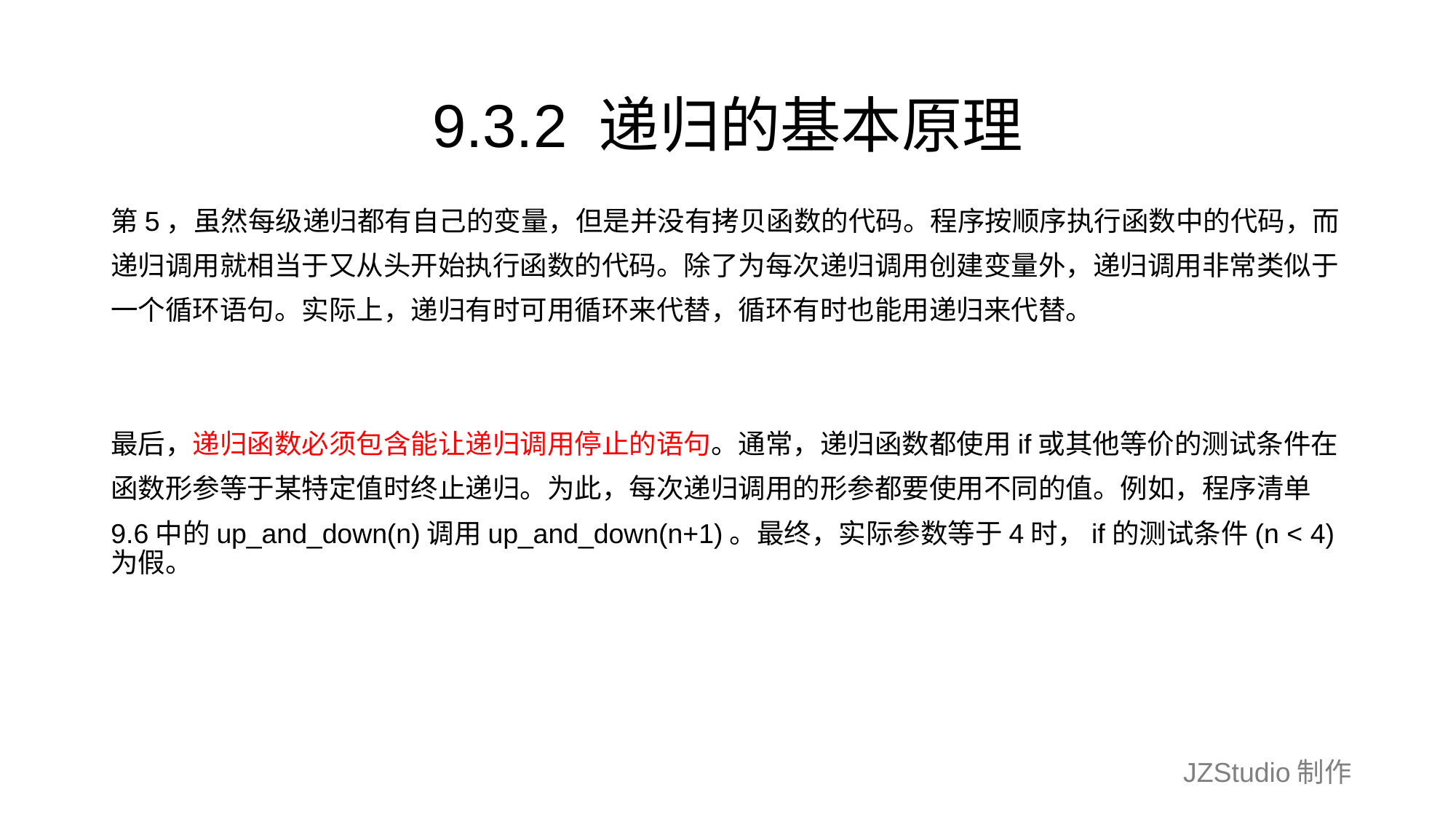

# 9.3.2 递归的基本原理
第5，虽然每级递归都有自己的变量，但是并没有拷贝函数的代码。程序按顺序执行函数中的代码，而
递归调用就相当于又从头开始执行函数的代码。除了为每次递归调用创建变量外，递归调用非常类似于
一个循环语句。实际上，递归有时可用循环来代替，循环有时也能用递归来代替。

最后，递归函数必须包含能让递归调用停止的语句。通常，递归函数都使用if或其他等价的测试条件在
函数形参等于某特定值时终止递归。为此，每次递归调用的形参都要使用不同的值。例如，程序清单
9.6中的up_and_down(n)调用up_and_down(n+1)。最终，实际参数等于4时，if的测试条件(n < 4)为假。